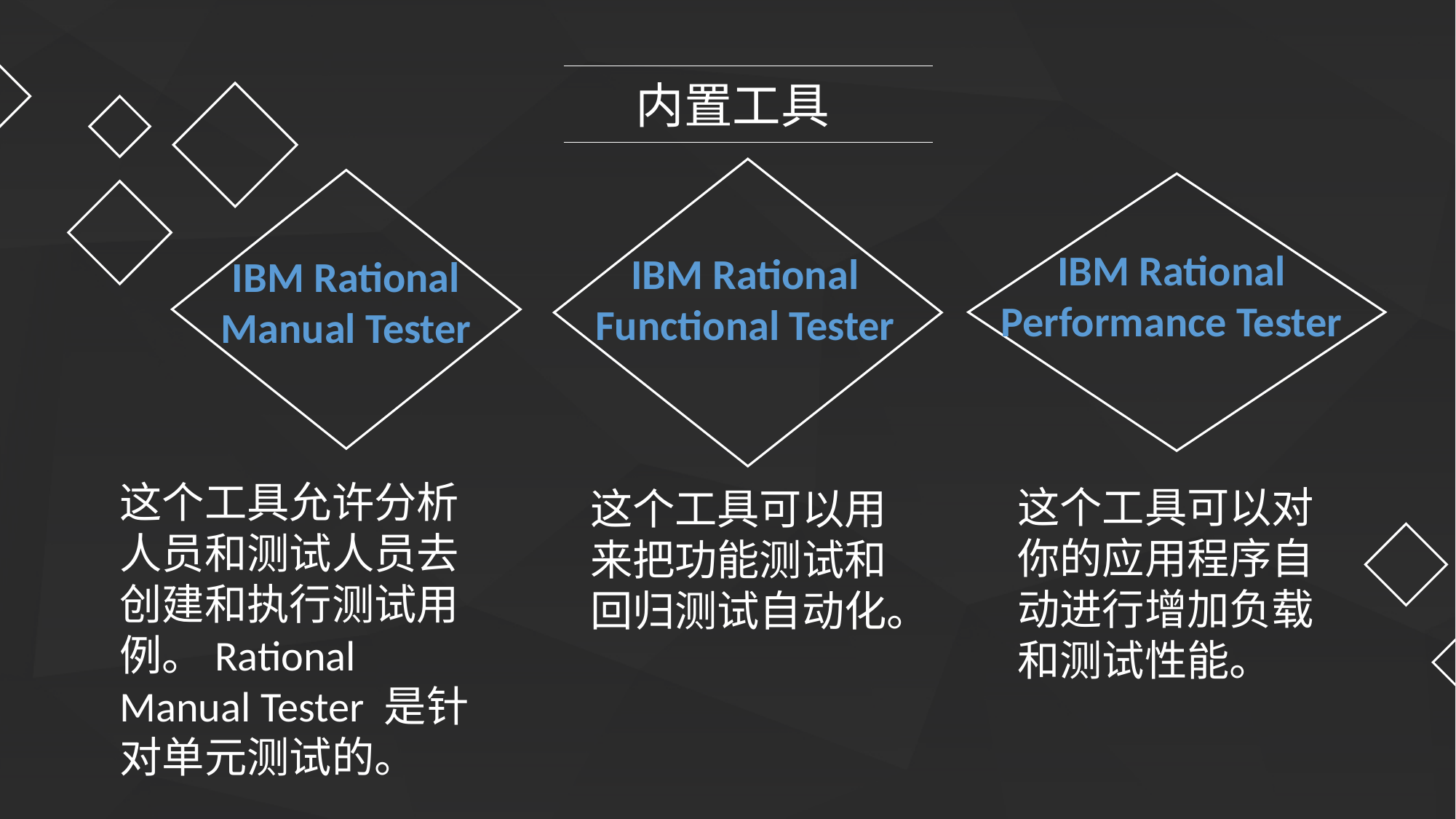

内置工具

IBM Rational Performance Tester
IBM Rational Functional Tester
IBM Rational Manual Tester
这个工具允许分析人员和测试人员去创建和执行测试用例。Rational Manual Tester 是针对单元测试的。
这个工具可以对你的应用程序自动进行增加负载和测试性能。
这个工具可以用来把功能测试和回归测试自动化。